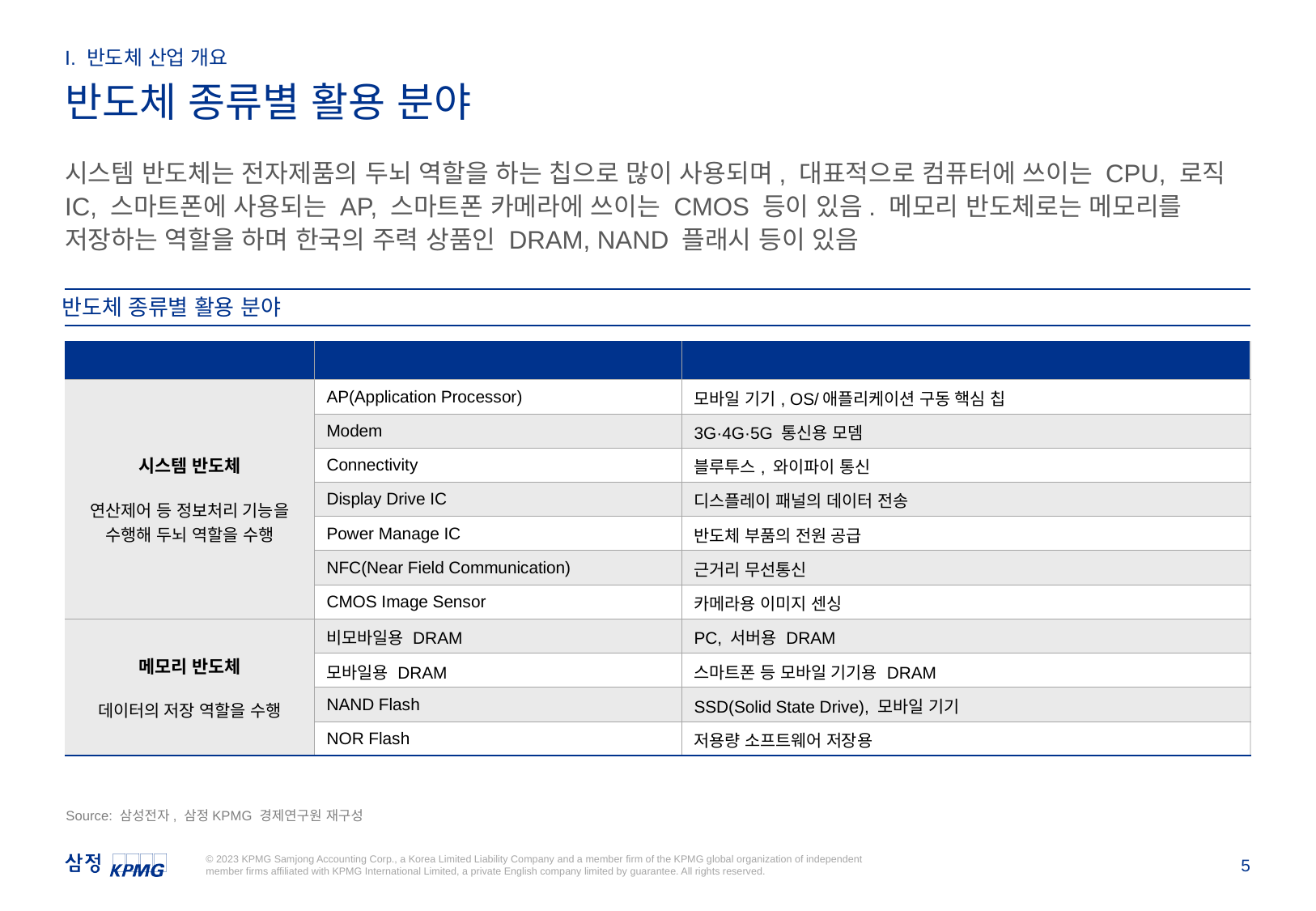

I. 반도체 산업 개요
반도체 종류별 활용 분야
시스템 반도체는 전자제품의 두뇌 역할을 하는 칩으로 많이 사용되며, 대표적으로 컴퓨터에 쓰이는 CPU, 로직 IC, 스마트폰에 사용되는 AP, 스마트폰 카메라에 쓰이는 CMOS 등이 있음. 메모리 반도체로는 메모리를 저장하는 역할을 하며 한국의 주력 상품인 DRAM, NAND 플래시 등이 있음
반도체 종류별 활용 분야
| 분류 | 소분류 | 활용 분야 |
| --- | --- | --- |
| 시스템 반도체 연산제어 등 정보처리 기능을 수행해 두뇌 역할을 수행 | AP(Application Processor) | 모바일 기기, OS/애플리케이션 구동 핵심 칩 |
|  | Modem | 3G·4G·5G 통신용 모뎀 |
|  | Connectivity | 블루투스, 와이파이 통신 |
|  | Display Drive IC | 디스플레이 패널의 데이터 전송 |
|  | Power Manage IC | 반도체 부품의 전원 공급 |
|  | NFC(Near Field Communication) | 근거리 무선통신 |
|  | CMOS Image Sensor | 카메라용 이미지 센싱 |
| 메모리 반도체 데이터의 저장 역할을 수행 | 비모바일용 DRAM | PC, 서버용 DRAM |
|  | 모바일용 DRAM | 스마트폰 등 모바일 기기용 DRAM |
|  | NAND Flash | SSD(Solid State Drive), 모바일 기기 |
|  | NOR Flash | 저용량 소프트웨어 저장용 |
Source: 삼성전자, 삼정KPMG 경제연구원 재구성